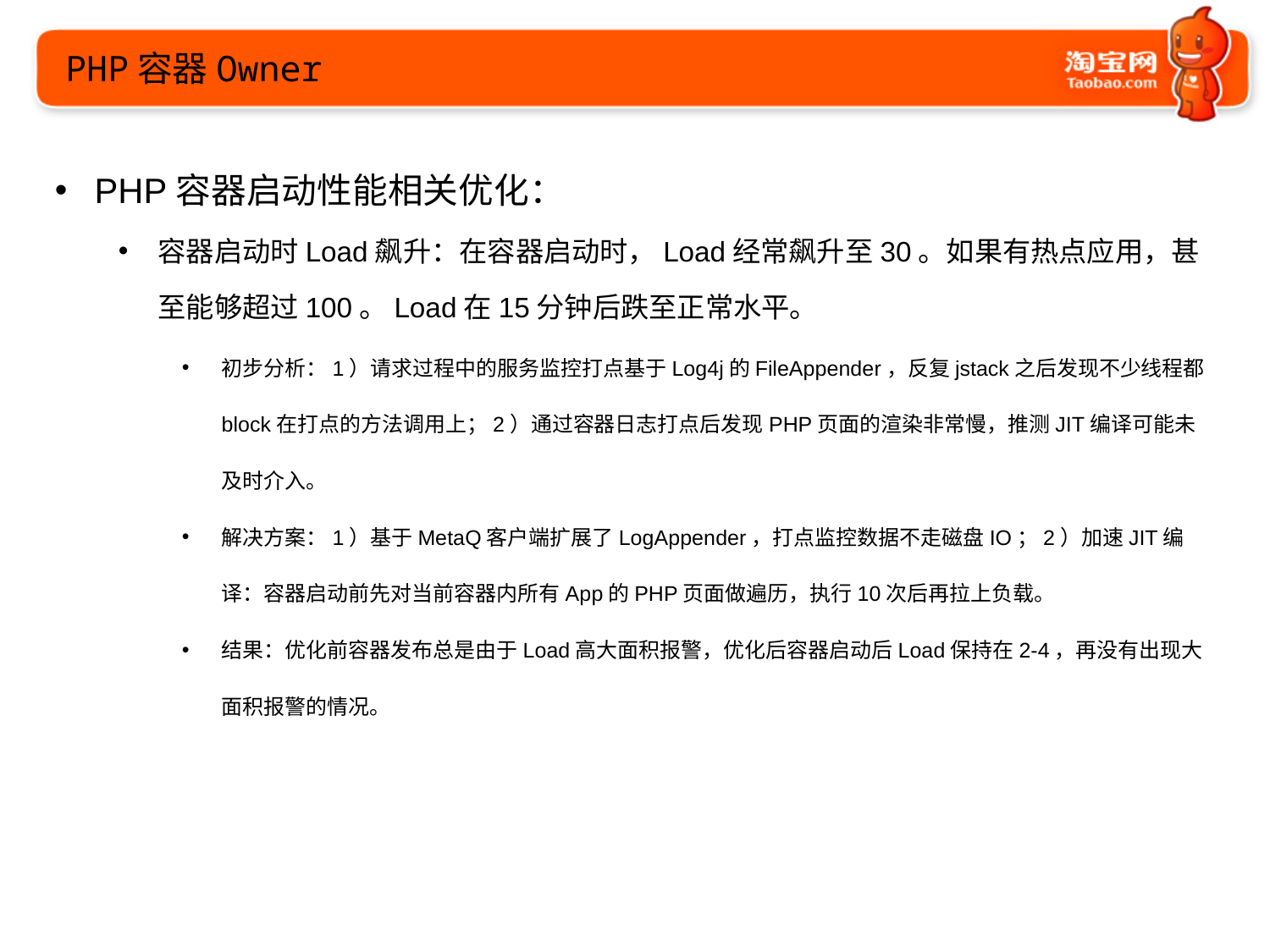

PHP容器Owner
PHP容器启动性能相关优化：
容器启动时Load飙升：在容器启动时，Load经常飙升至30。如果有热点应用，甚至能够超过100。Load在15分钟后跌至正常水平。
初步分析：1）请求过程中的服务监控打点基于Log4j的FileAppender，反复jstack之后发现不少线程都block在打点的方法调用上；2）通过容器日志打点后发现PHP页面的渲染非常慢，推测JIT编译可能未及时介入。
解决方案：1）基于MetaQ客户端扩展了LogAppender，打点监控数据不走磁盘IO；2）加速JIT编译：容器启动前先对当前容器内所有App的PHP页面做遍历，执行10次后再拉上负载。
结果：优化前容器发布总是由于Load高大面积报警，优化后容器启动后Load保持在2-4，再没有出现大面积报警的情况。